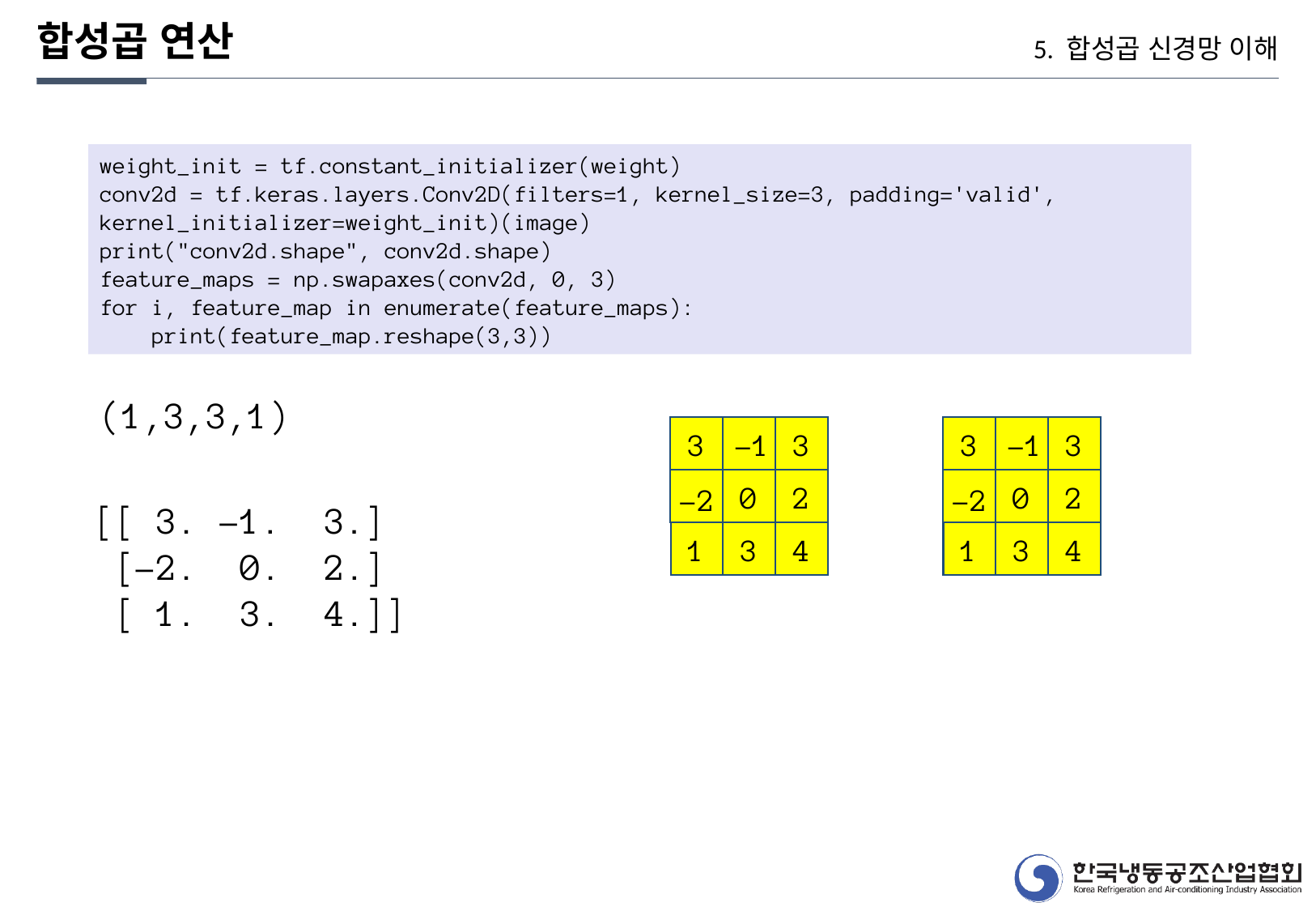

합성곱 연산
5. 합성곱 신경망 이해
weight_init = tf.constant_initializer(weight)
conv2d = tf.keras.layers.Conv2D(filters=1, kernel_size=3, padding='valid', kernel_initializer=weight_init)(image)
print("conv2d.shape", conv2d.shape)
feature_maps = np.swapaxes(conv2d, 0, 3)
for i, feature_map in enumerate(feature_maps):
    print(feature_map.reshape(3,3))
(1,3,3,1)
3

3
3

3
-1
-1
2
0

2
0

-2
-2
[[ 3. -1.  3.]
 [-2.  0.  2.]
 [ 1.  3.  4.]]
4
3
4
1
3
1